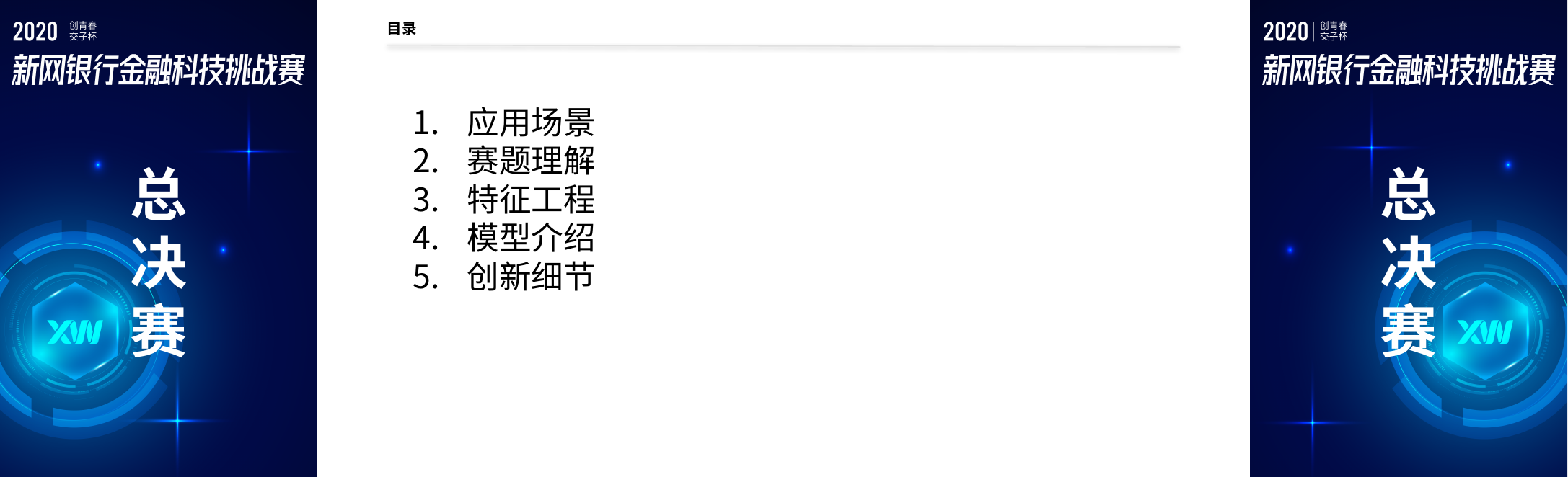

# 目录
应用场景
赛题理解
特征工程
模型介绍
创新细节